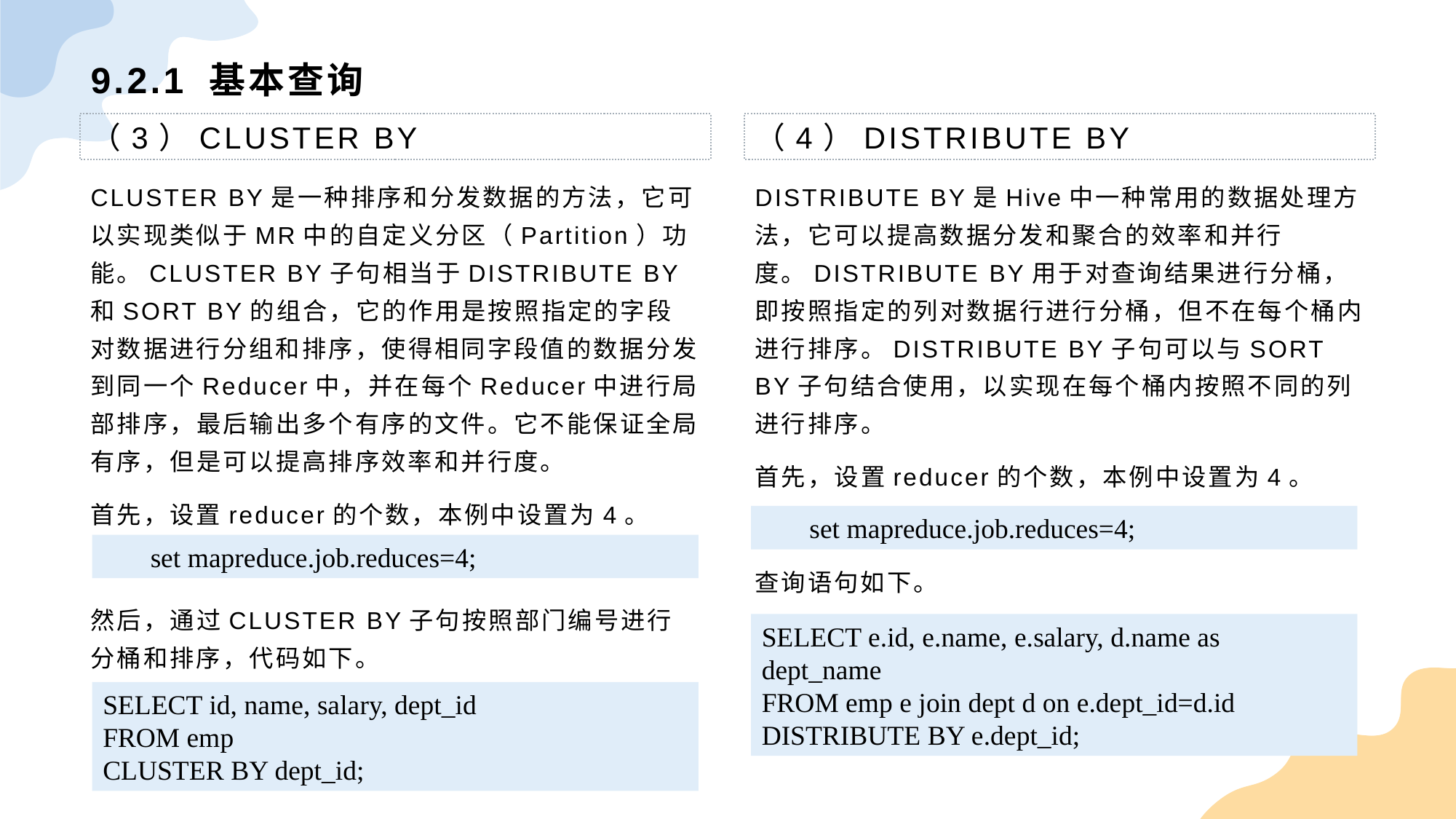

# 9.2.1 基本查询
（3）CLUSTER BY
（4）DISTRIBUTE BY
CLUSTER BY是一种排序和分发数据的方法，它可以实现类似于MR中的自定义分区（Partition）功能。CLUSTER BY子句相当于DISTRIBUTE BY和SORT BY的组合，它的作用是按照指定的字段对数据进行分组和排序，使得相同字段值的数据分发到同一个Reducer中，并在每个Reducer中进行局部排序，最后输出多个有序的文件。它不能保证全局有序，但是可以提高排序效率和并行度。
首先，设置reducer的个数，本例中设置为4。

然后，通过CLUSTER BY子句按照部门编号进行分桶和排序，代码如下。
DISTRIBUTE BY是Hive中一种常用的数据处理方法，它可以提高数据分发和聚合的效率和并行度。DISTRIBUTE BY用于对查询结果进行分桶，即按照指定的列对数据行进行分桶，但不在每个桶内进行排序。DISTRIBUTE BY子句可以与SORT BY子句结合使用，以实现在每个桶内按照不同的列进行排序。
首先，设置reducer的个数，本例中设置为4。

查询语句如下。
set mapreduce.job.reduces=4;
set mapreduce.job.reduces=4;
SELECT e.id, e.name, e.salary, d.name as dept_nameFROM emp e join dept d on e.dept_id=d.idDISTRIBUTE BY e.dept_id;
SELECT id, name, salary, dept_idFROM empCLUSTER BY dept_id;